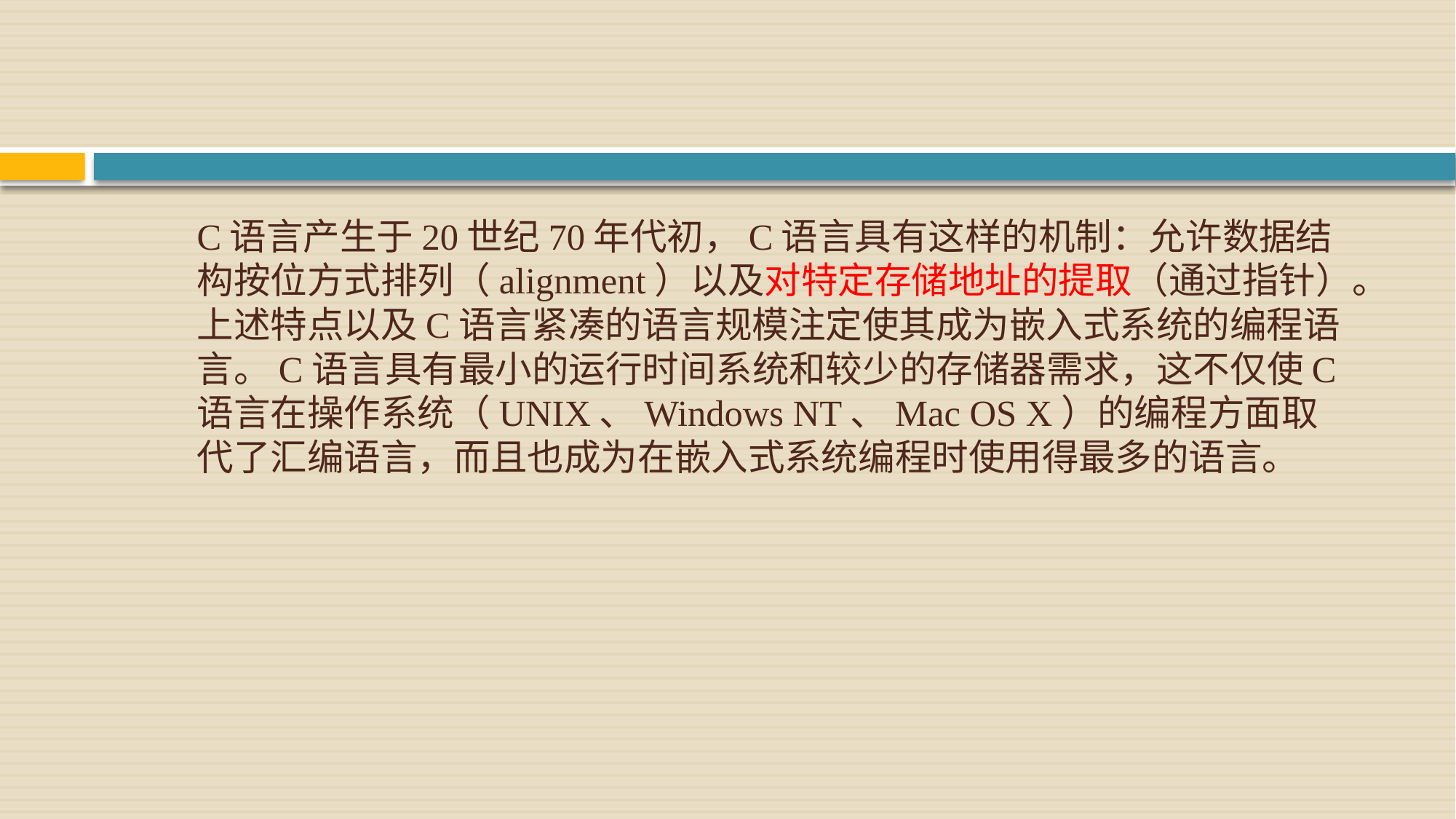

# C语言产生于20世纪70年代初，C语言具有这样的机制：允许数据结构按位方式排列（alignment）以及对特定存储地址的提取（通过指针）。上述特点以及C语言紧凑的语言规模注定使其成为嵌入式系统的编程语言。C语言具有最小的运行时间系统和较少的存储器需求，这不仅使C语言在操作系统（UNIX、Windows NT、Mac OS X）的编程方面取代了汇编语言，而且也成为在嵌入式系统编程时使用得最多的语言。